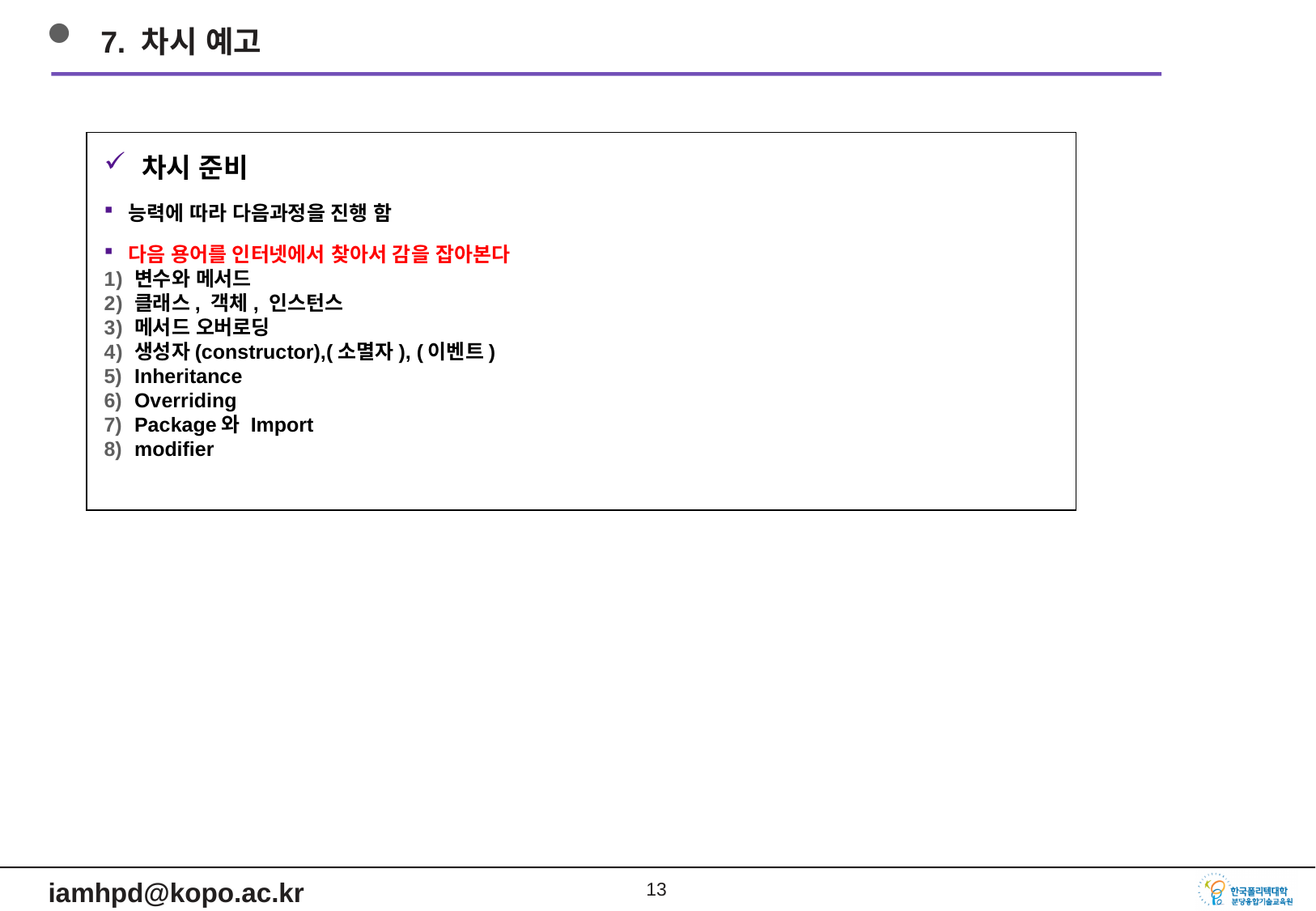

7. 차시 예고
차시 준비
능력에 따라 다음과정을 진행 함
다음 용어를 인터넷에서 찾아서 감을 잡아본다
변수와 메서드
클래스, 객체, 인스턴스
메서드 오버로딩
생성자(constructor),(소멸자), (이벤트)
Inheritance
Overriding
Package와 Import
modifier

13